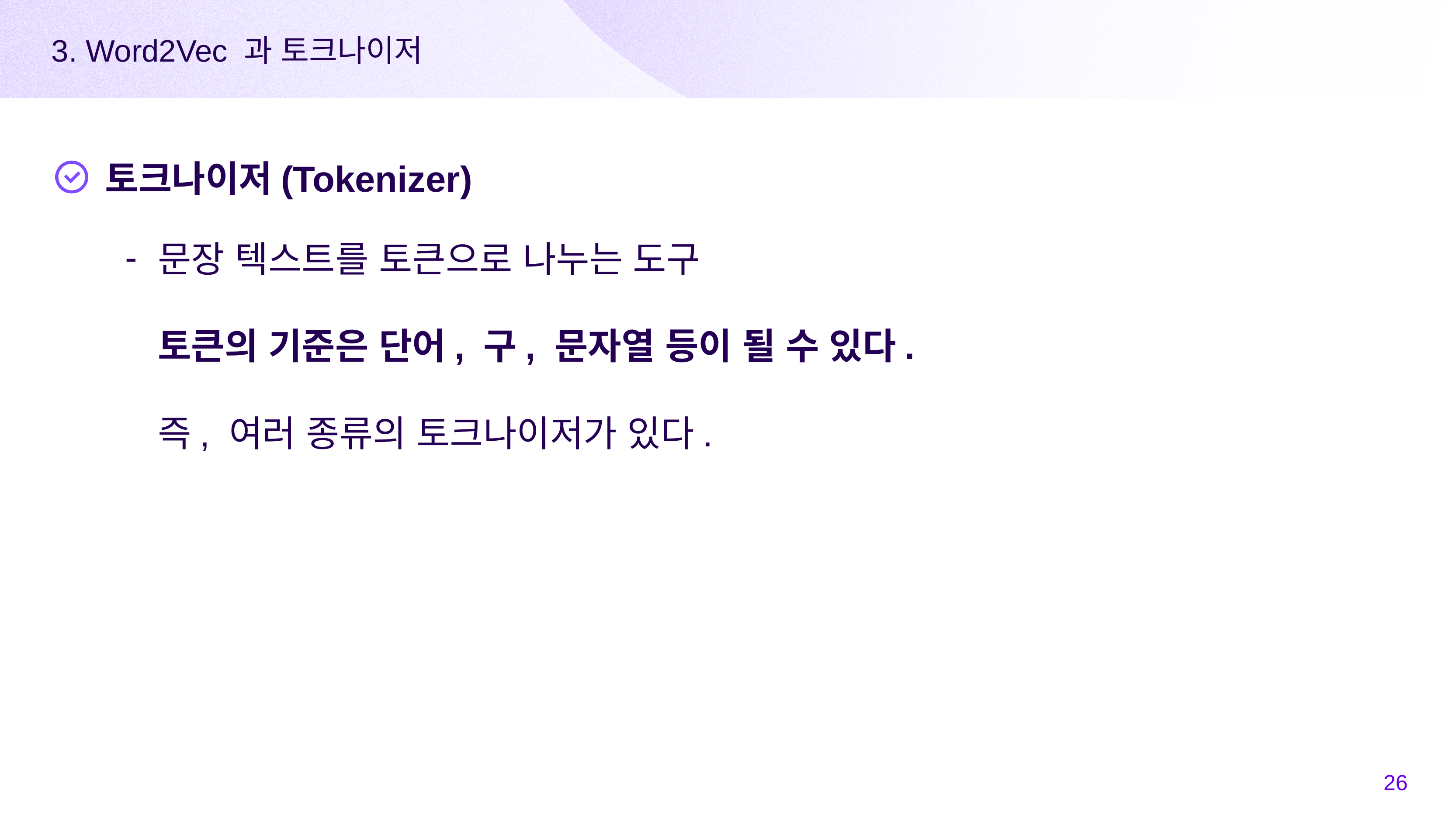

3. Word2Vec 과 토크나이저
토크나이저(Tokenizer)
문장 텍스트를 토큰으로 나누는 도구
토큰의 기준은 단어, 구, 문자열 등이 될 수 있다.

즉, 여러 종류의 토크나이저가 있다.

26